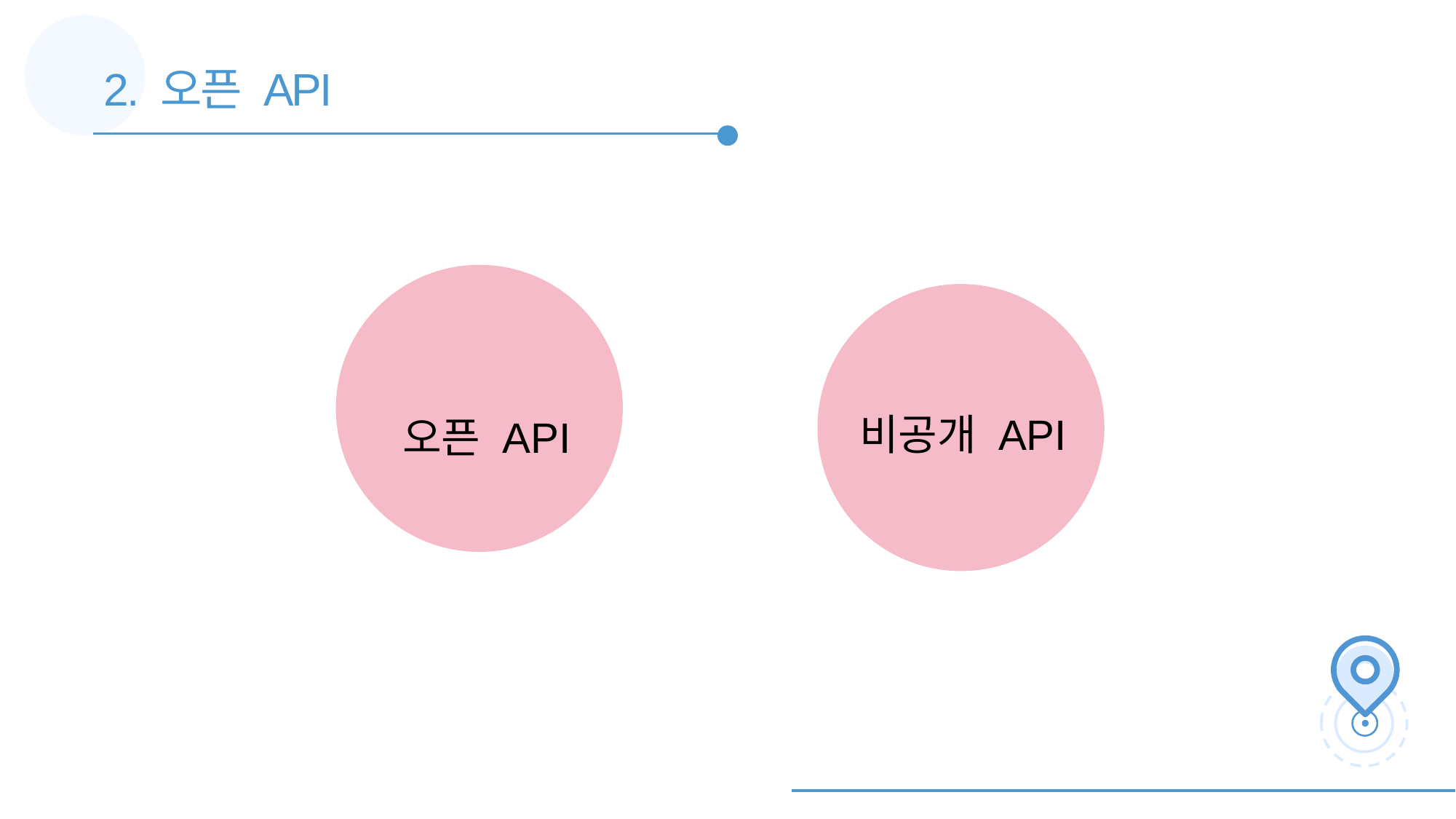

2. 오픈 API

오픈 API

비공개 API